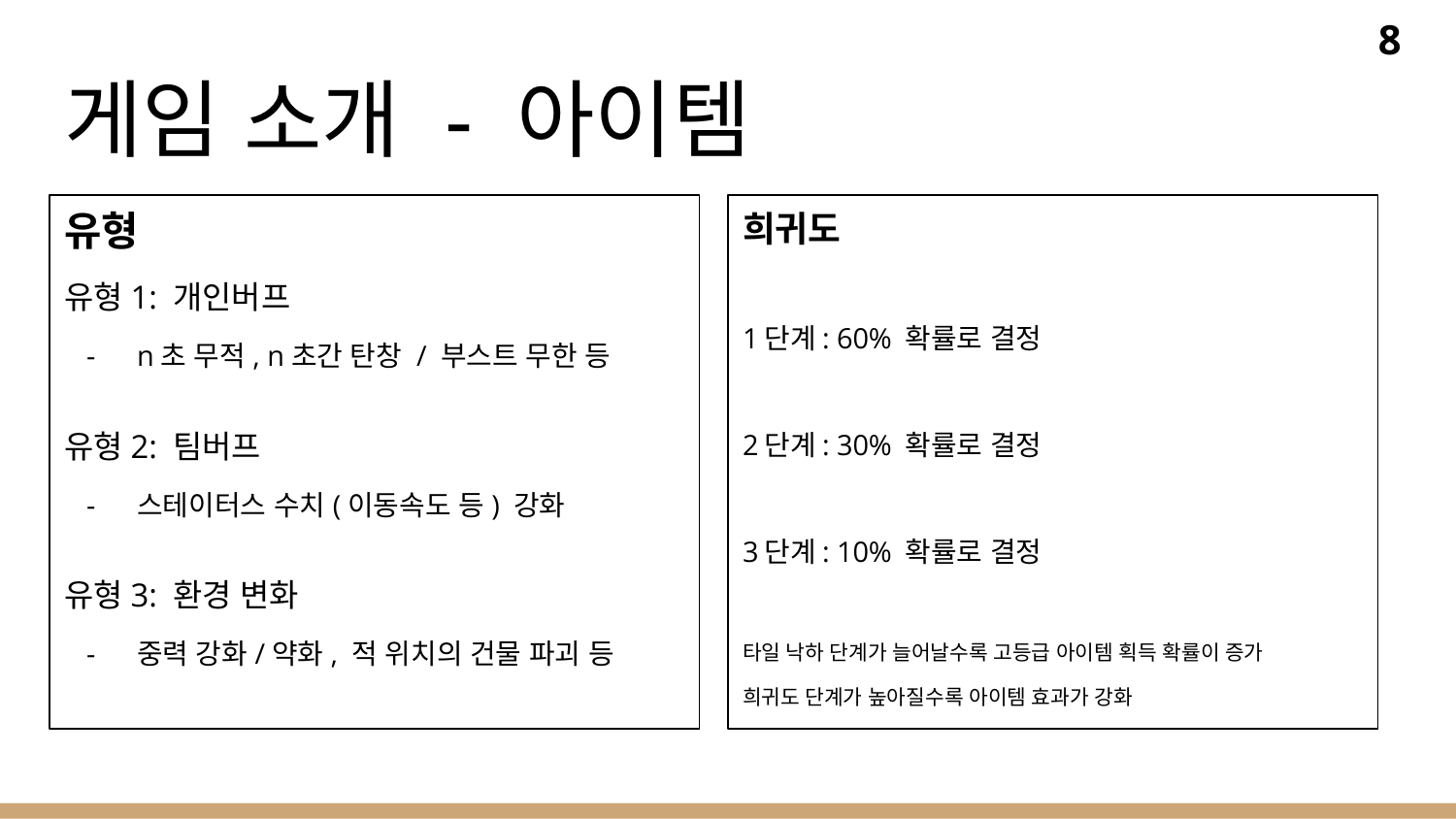

8
# 게임 소개 - 아이템
유형
유형1: 개인버프
n초 무적, n초간 탄창 / 부스트 무한 등
유형2: 팀버프
스테이터스 수치(이동속도 등) 강화
유형3: 환경 변화
중력 강화/약화, 적 위치의 건물 파괴 등
희귀도

1단계: 60% 확률로 결정

2단계: 30% 확률로 결정

3단계: 10% 확률로 결정

타일 낙하 단계가 늘어날수록 고등급 아이템 획득 확률이 증가
희귀도 단계가 높아질수록 아이템 효과가 강화